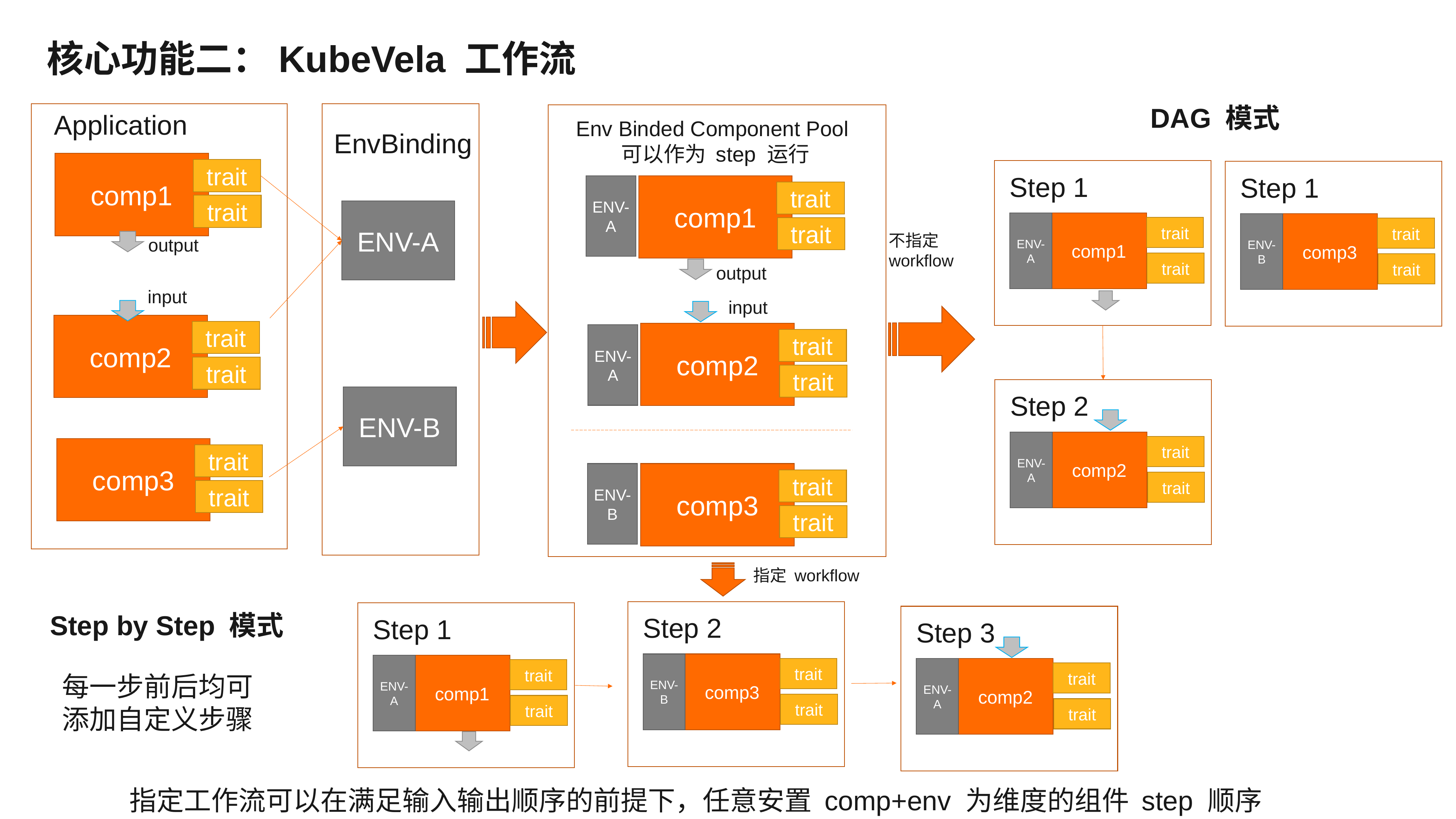

核心功能二：KubeVela 工作流
DAG 模式

Application
Env Binded Component Pool
可以作为 step 运行
EnvBinding
comp1
trait

Step 1
Step 1
comp1
ENV-A
trait
trait
ENV-A
comp1
ENV-A
comp3
ENV-B
trait
trait
trait
不指定 workflow
output

trait
trait
output

input

input

comp2
trait
comp2
ENV-A
trait
trait
trait

Step 2
ENV-B

comp2
ENV-A
trait
comp3
trait
comp3
ENV-B
trait
trait
trait
trait

指定 workflow

Step by Step 模式

Step 2
Step 1
Step 3

comp3
ENV-B
comp1
ENV-A
trait
comp2
ENV-A
trait
trait
每一步前后均可添加自定义步骤
trait
trait
trait

指定工作流可以在满足输入输出顺序的前提下，任意安置 comp+env 为维度的组件 step 顺序